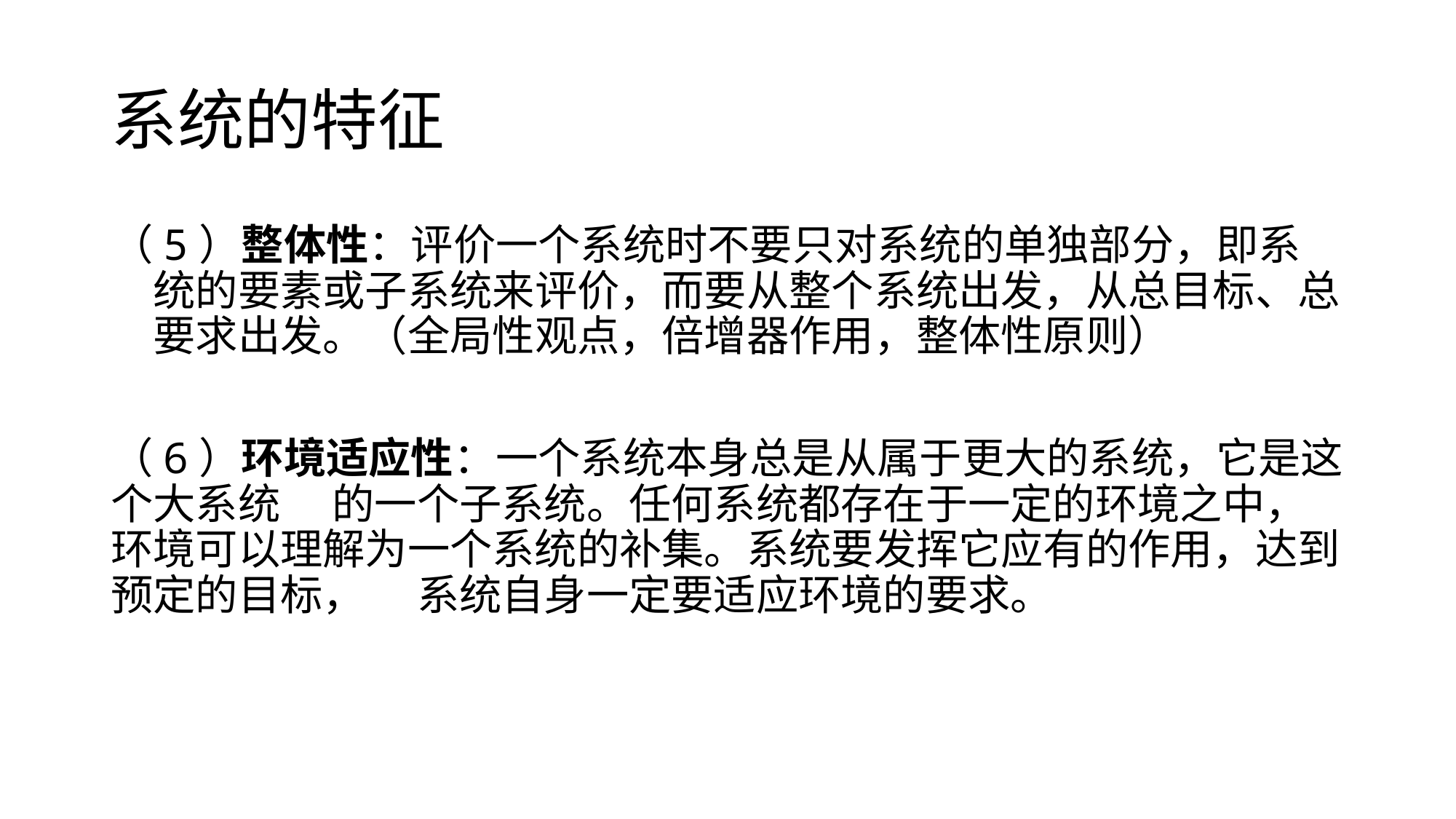

# 系统的特征
（5）整体性：评价一个系统时不要只对系统的单独部分，即系 　统的要素或子系统来评价，而要从整个系统出发，从总目标、总 　要求出发。（全局性观点，倍增器作用，整体性原则）

（6）环境适应性：一个系统本身总是从属于更大的系统，它是这个大系统 　的一个子系统。任何系统都存在于一定的环境之中，环境可以理解为一个系统的补集。系统要发挥它应有的作用，达到预定的目标， 　系统自身一定要适应环境的要求。